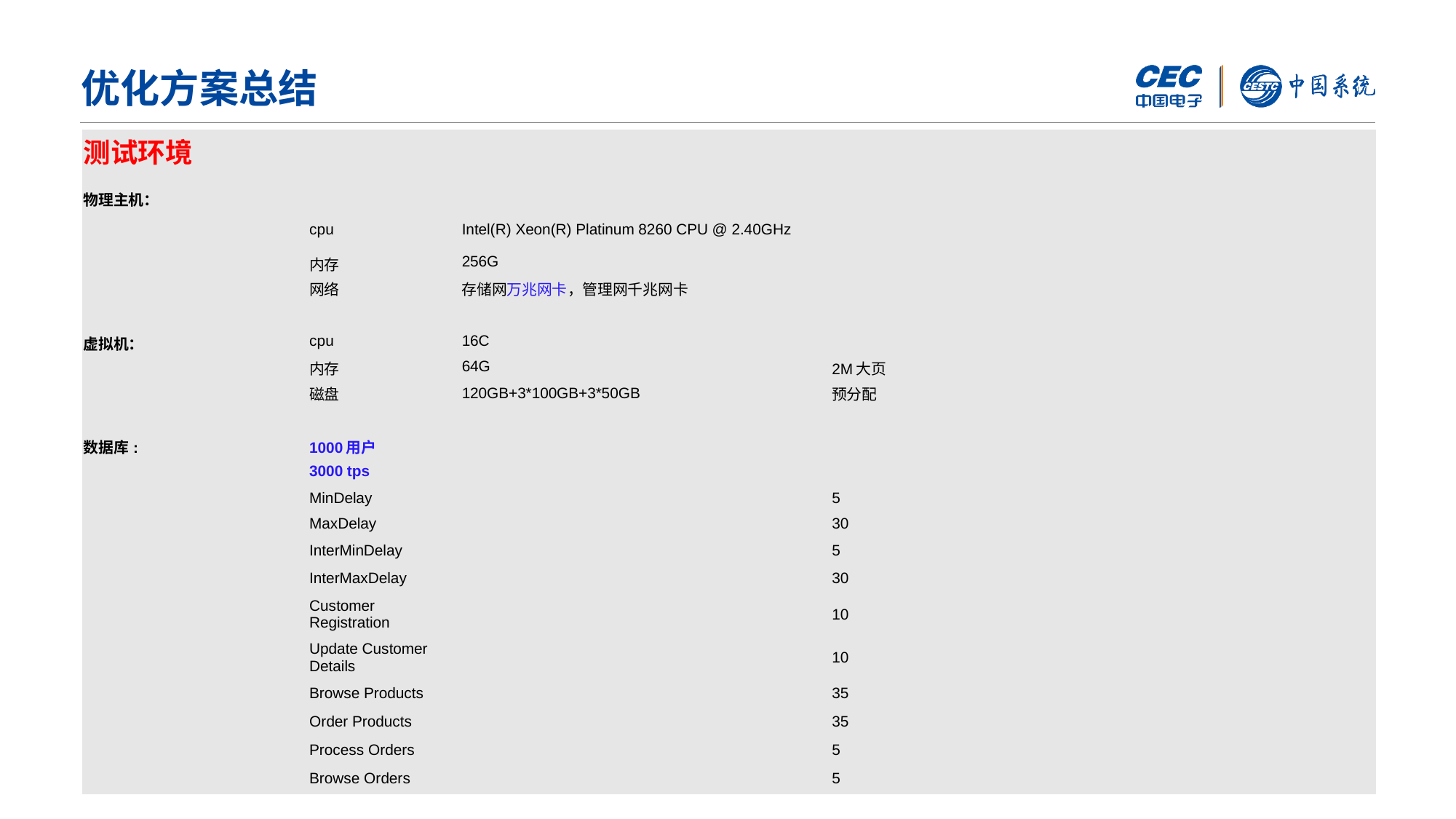

优化方案总结
| 测试环境 |  |  |  |  |  |  |
| --- | --- | --- | --- | --- | --- | --- |
|  |  |  |  |  |  |  |
| 物理主机： |  |  |  |  |  |  |
|  | cpu | Intel(R) Xeon(R) Platinum 8260 CPU @ 2.40GHz |  |  |  |  |
|  | 内存 | 256G |  |  |  |  |
|  | 网络 | 存储网万兆网卡，管理网千兆网卡 |  |  |  |  |
|  |  |  |  |  |  |  |
| 虚拟机： | cpu | 16C |  |  |  |  |
|  | 内存 | 64G | 2M大页 |  |  |  |
|  | 磁盘 | 120GB+3\*100GB+3\*50GB | 预分配 |  |  |  |
|  |  |  |  |  |  |  |
| 数据库: | 1000用户 |  |  |  |  |  |
|  | 3000 tps |  |  |  |  |  |
|  | MinDelay |  | 5 |  |  |  |
|  | MaxDelay |  | 30 |  |  |  |
|  | InterMinDelay |  | 5 |  |  |  |
|  | InterMaxDelay |  | 30 |  |  |  |
|  | Customer Registration |  | 10 |  |  |  |
|  | Update Customer Details |  | 10 |  |  |  |
|  | Browse Products |  | 35 |  |  |  |
|  | Order Products |  | 35 |  |  |  |
|  | Process Orders |  | 5 |  |  |  |
|  | Browse Orders |  | 5 |  |  |  |